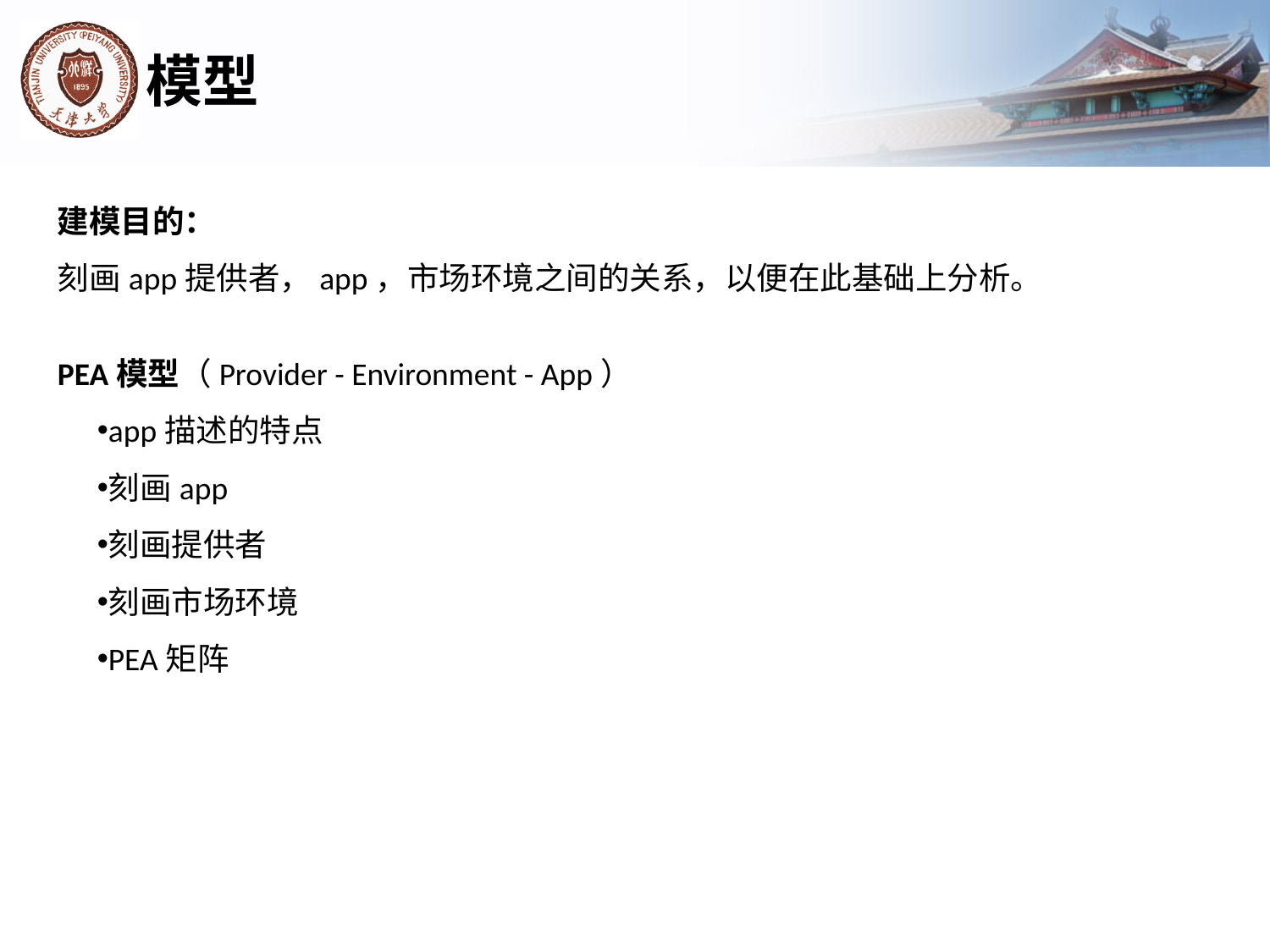

# 模型
建模目的：
刻画app提供者，app，市场环境之间的关系，以便在此基础上分析。

PEA模型（Provider - Environment - App）
app描述的特点
刻画app
刻画提供者
刻画市场环境
PEA矩阵
5